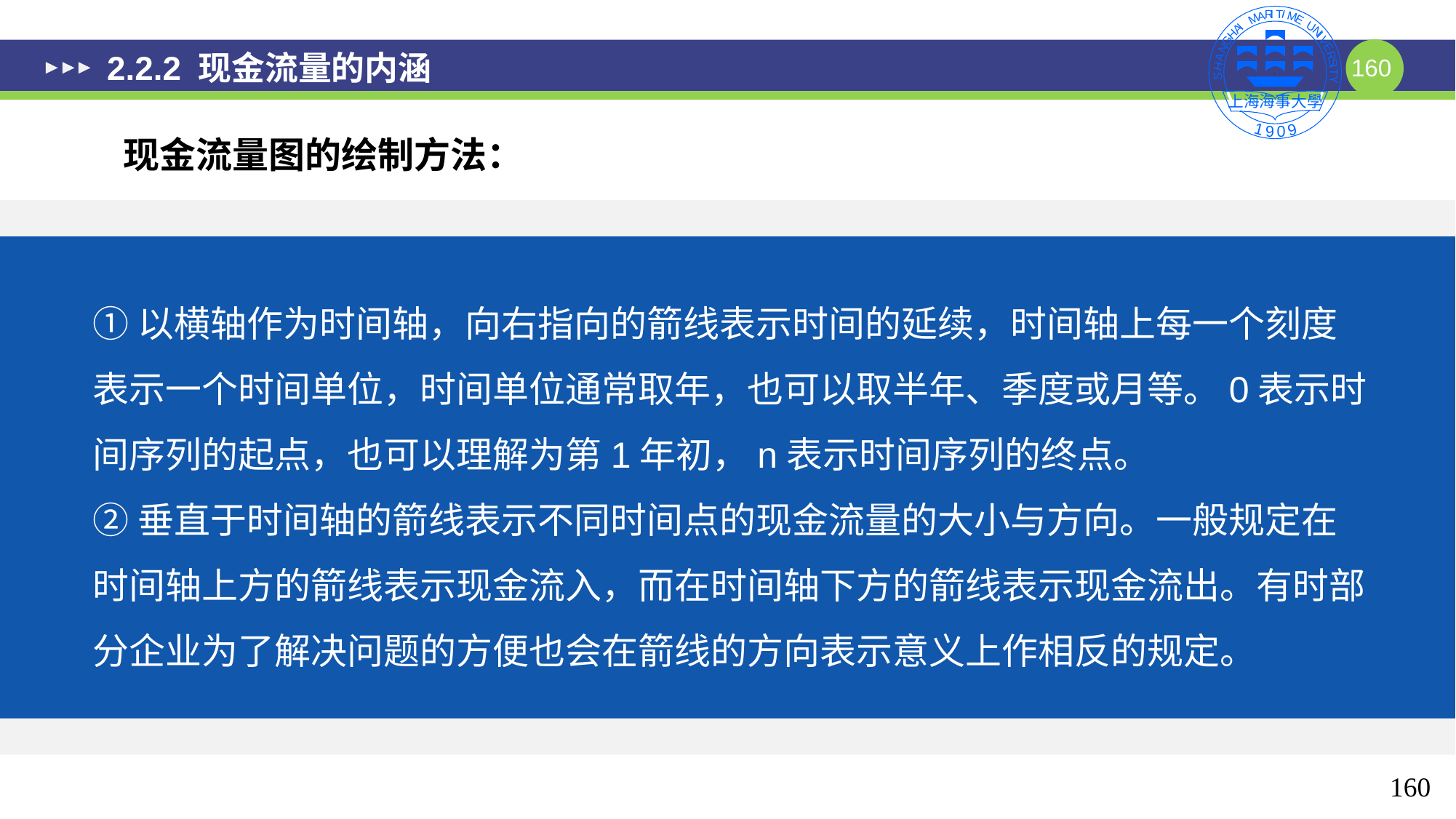

# 2.2.2 现金流量的内涵
现金流量图的绘制方法：

①以横轴作为时间轴，向右指向的箭线表示时间的延续，时间轴上每一个刻度表示一个时间单位，时间单位通常取年，也可以取半年、季度或月等。0表示时间序列的起点，也可以理解为第1年初，n表示时间序列的终点。
②垂直于时间轴的箭线表示不同时间点的现金流量的大小与方向。一般规定在时间轴上方的箭线表示现金流入，而在时间轴下方的箭线表示现金流出。有时部分企业为了解决问题的方便也会在箭线的方向表示意义上作相反的规定。
160
160